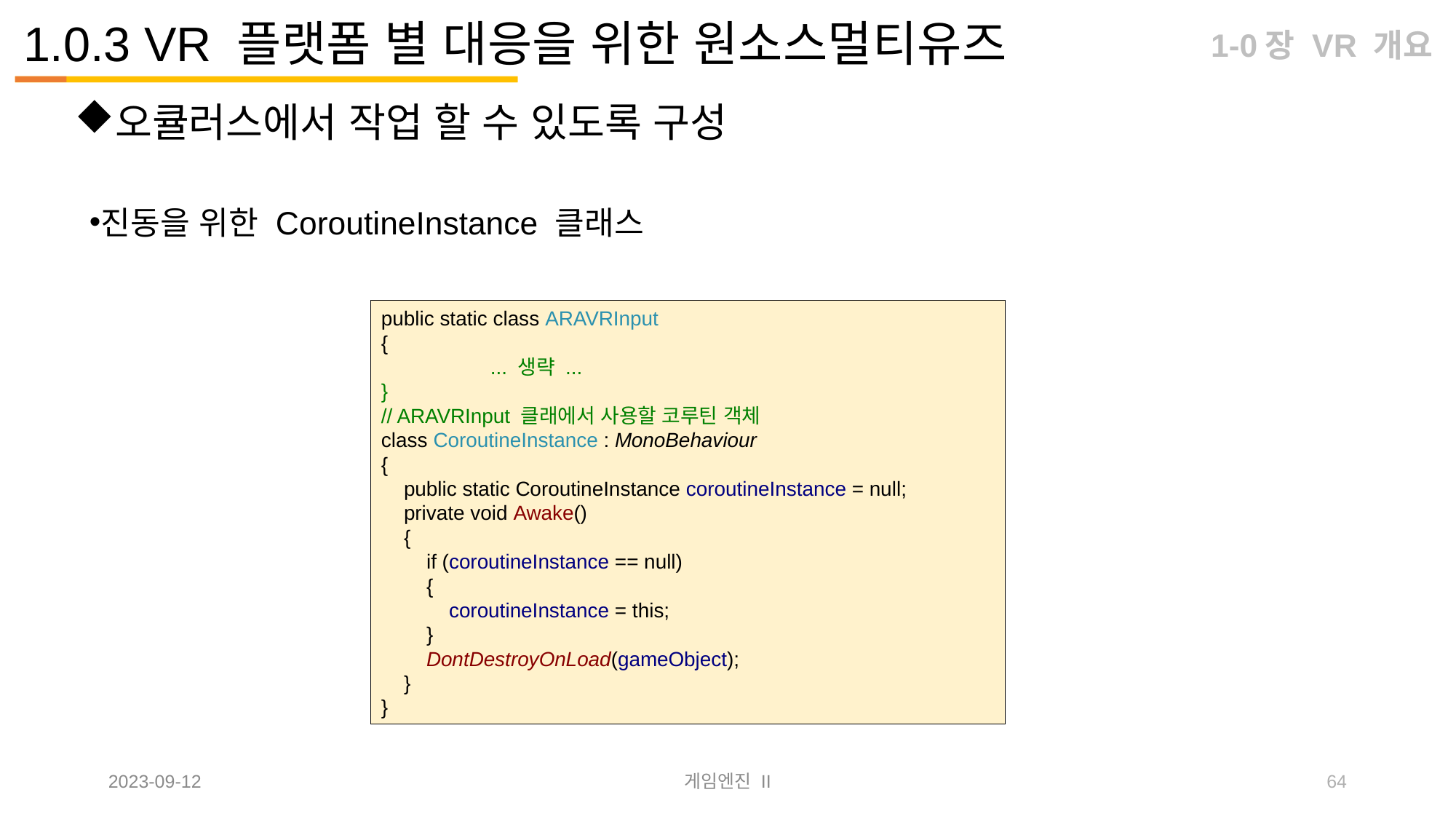

# 1.0.3 VR 플랫폼 별 대응을 위한 원소스멀티유즈
1-0장 VR 개요

오큘러스에서 작업 할 수 있도록 구성
진동을 위한 CoroutineInstance 클래스
public static class ARAVRInput
{
	... 생략 ...
}
// ARAVRInput 클래에서 사용할 코루틴 객체
class CoroutineInstance : MonoBehaviour
{
    public static CoroutineInstance coroutineInstance = null;
    private void Awake()
    {
        if (coroutineInstance == null)
        {
            coroutineInstance = this;
        }
        DontDestroyOnLoad(gameObject);
    }
}
2023-09-12
게임엔진 II
64